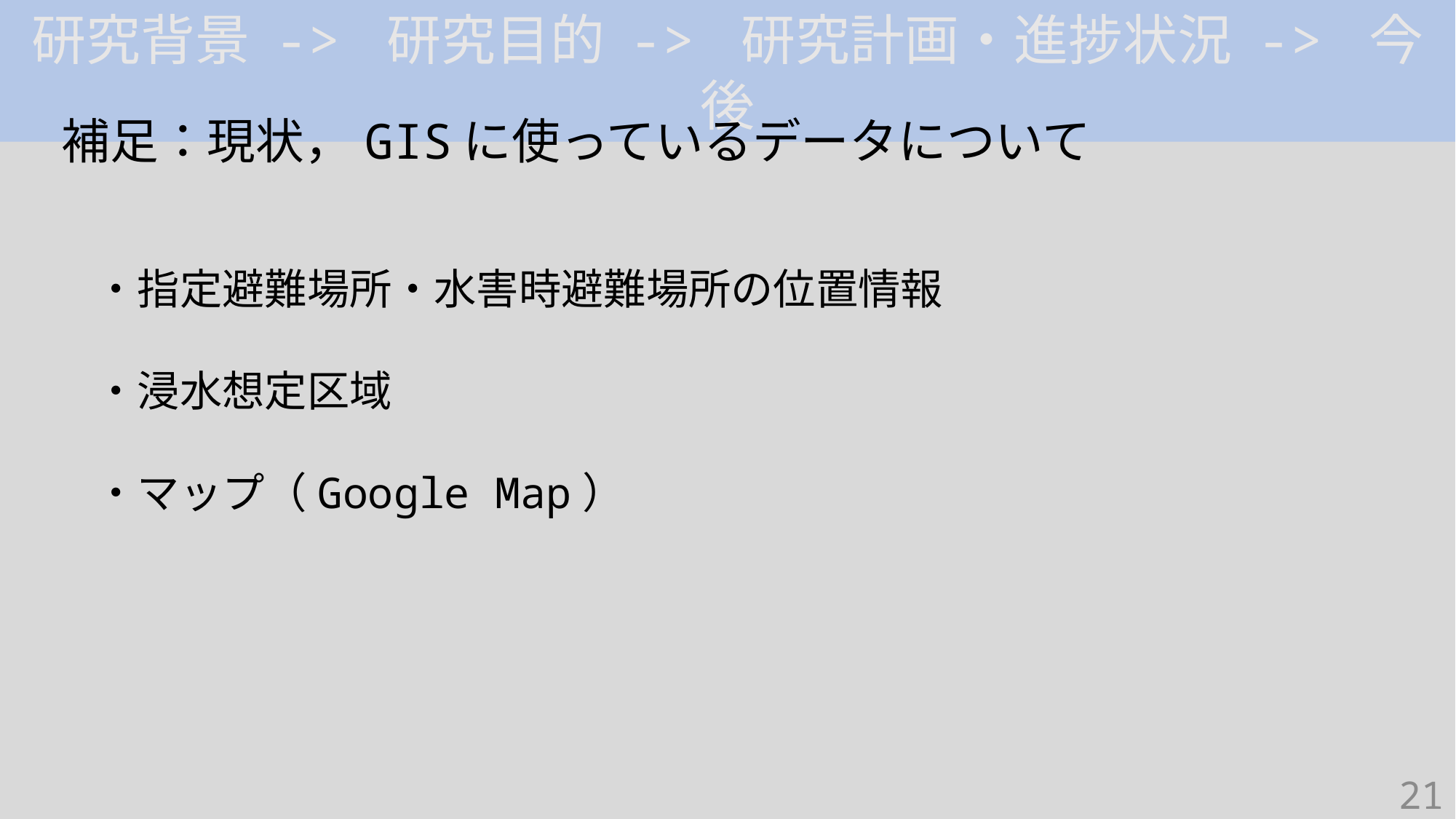

研究背景 -> 研究目的 -> 研究計画・進捗状況 -> 今後
補足：現状，GISに使っているデータについて
・指定避難場所・水害時避難場所の位置情報

・浸水想定区域

・マップ（Google Map）
21